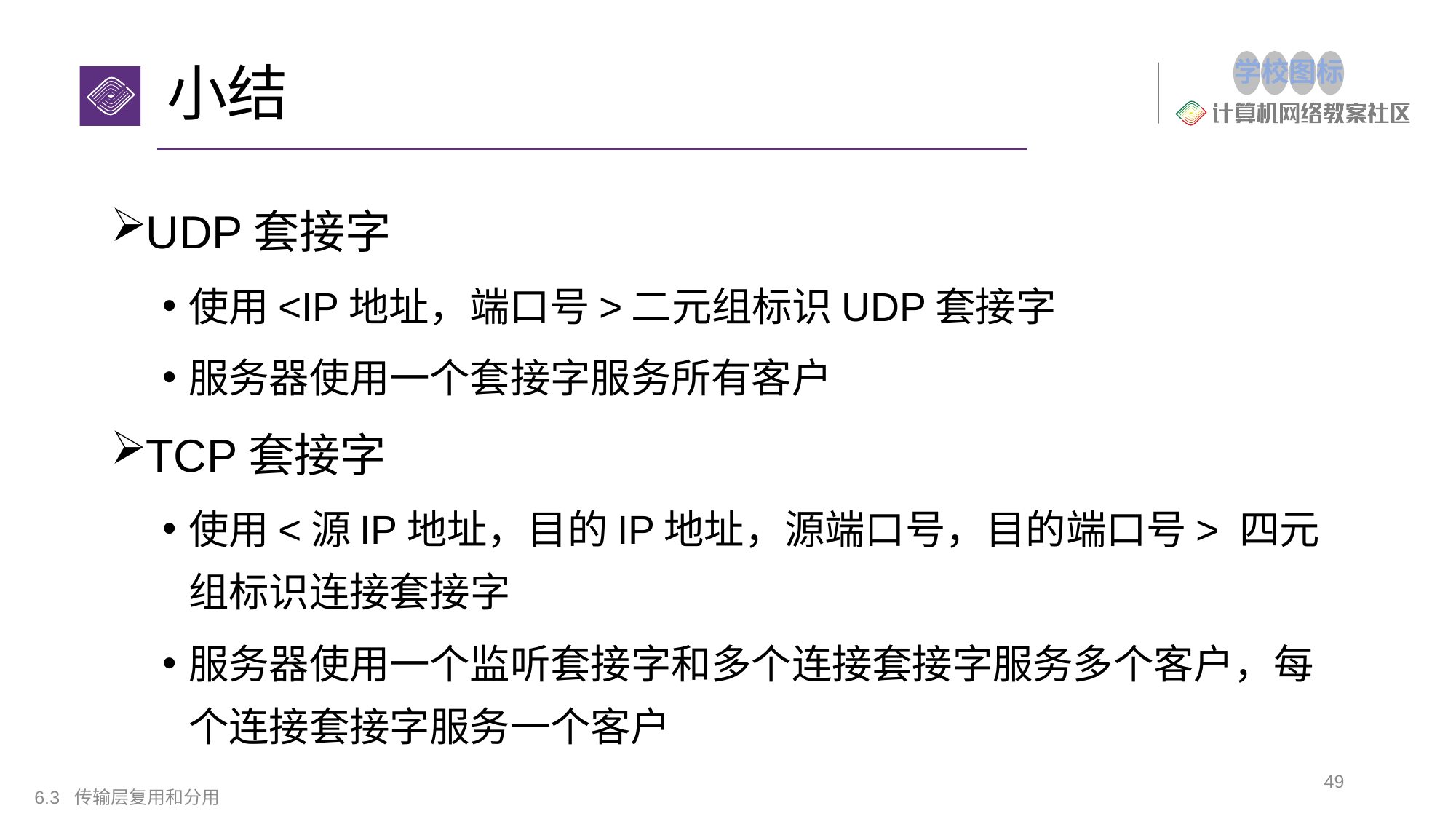

# 小结
UDP套接字
使用<IP地址，端口号>二元组标识UDP套接字
服务器使用一个套接字服务所有客户
TCP套接字
使用<源IP地址，目的IP地址，源端口号，目的端口号> 四元组标识连接套接字
服务器使用一个监听套接字和多个连接套接字服务多个客户，每个连接套接字服务一个客户

49
6.3  传输层复用和分用